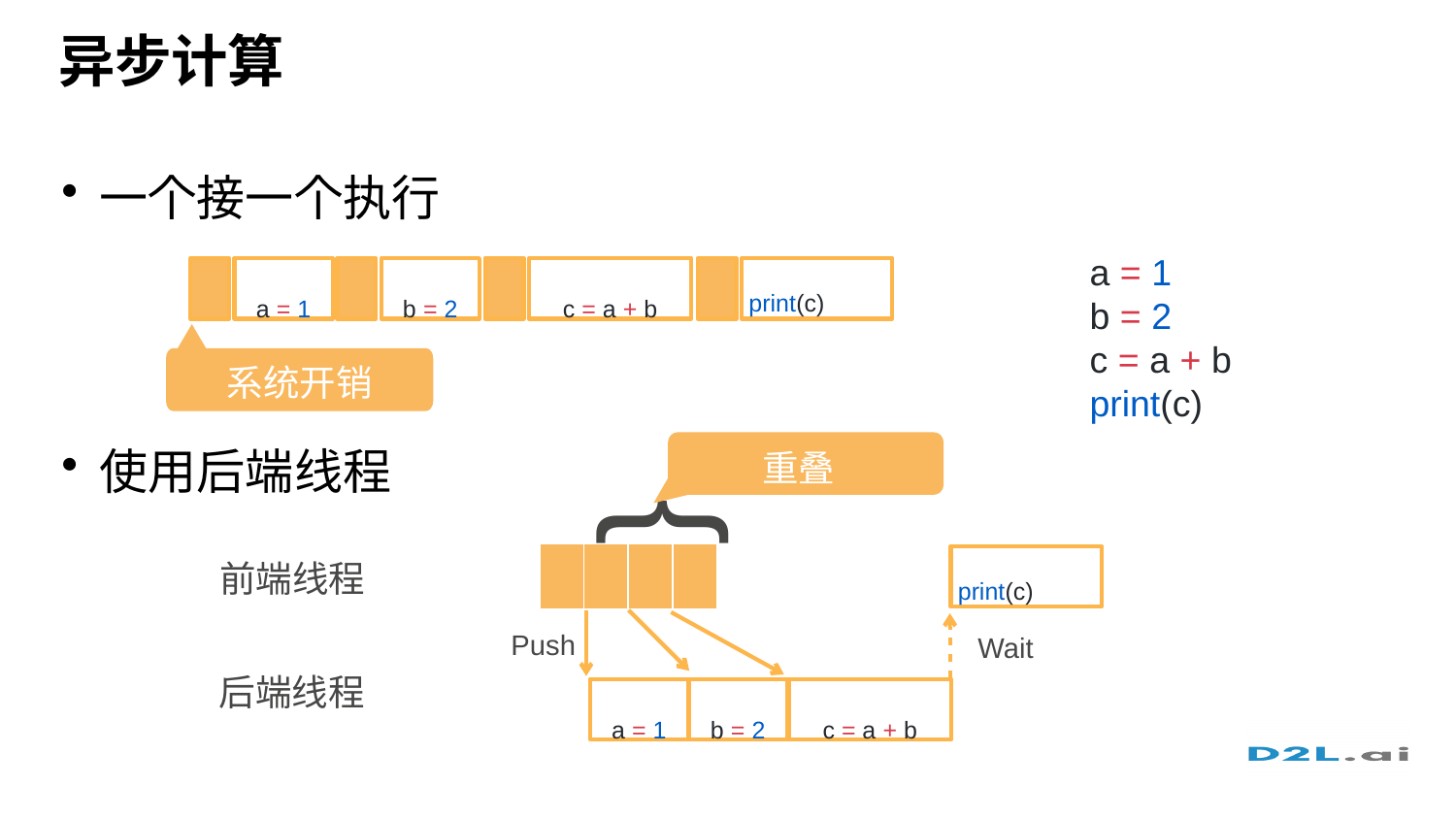

# 异步计算
一个接一个执行

使用后端线程

a = 1
b = 2
c = a + b
print(c)

a = 1

b = 2

c = a + b

print(c)
系统开销
重叠
}

print(c)
前端线程

Push
Wait
后端线程
a = 1
b = 2
c = a + b